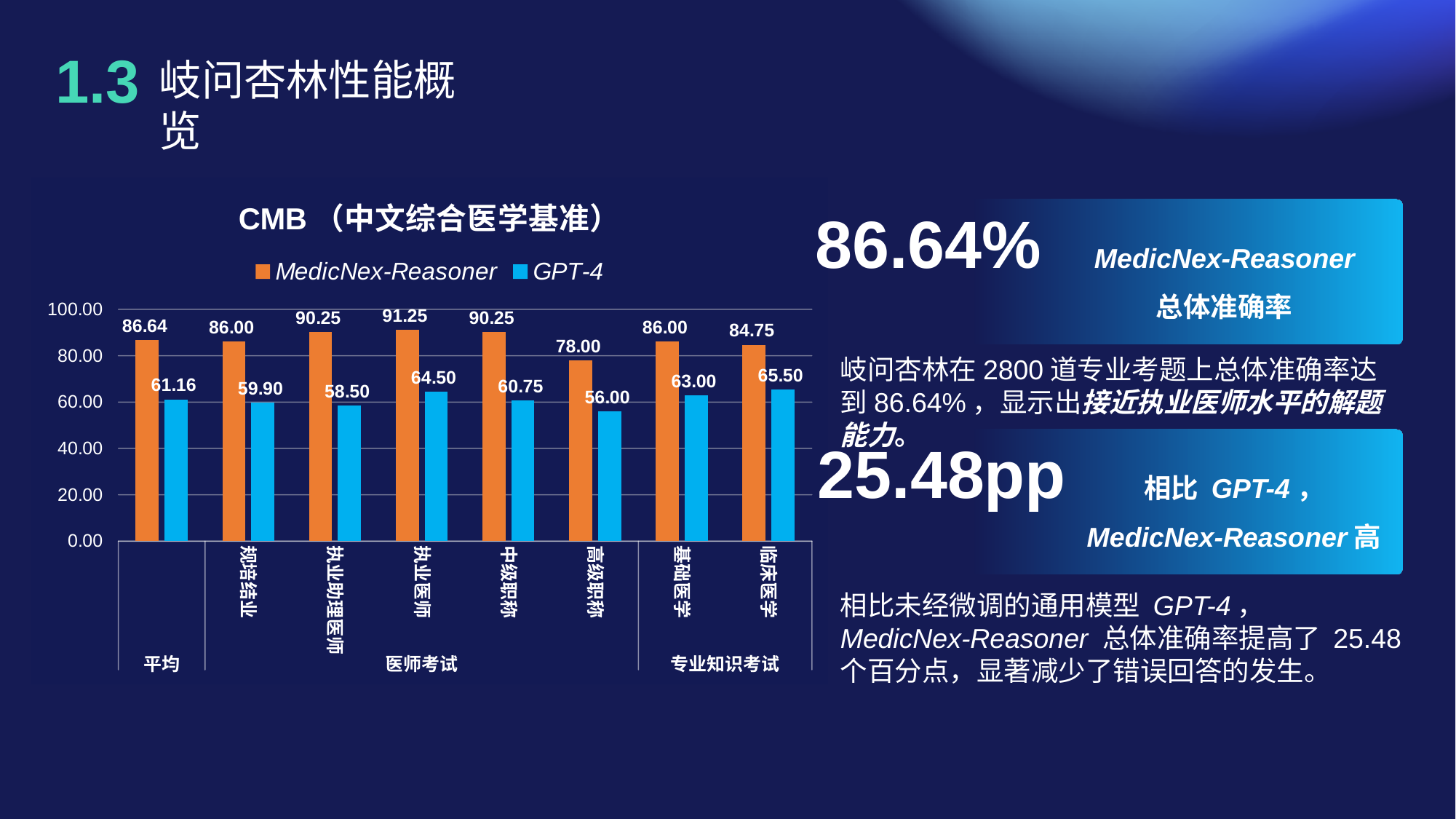

1.3
岐问杏林性能概览

### Chart: CMB（中文综合医学基准）

| Category | MedicNex-Reasoner | GPT-4 |
|---|---|---|
|  | 86.64 | 61.16 |
| 规培结业 | 86.0 | 59.9 |
| 执业助理医师 | 90.25 | 58.5 |
| 执业医师 | 91.25 | 64.5 |
| 中级职称 | 90.25 | 60.75 |
| 高级职称 | 78.0 | 56.0 |
| 基础医学 | 86.0 | 63.0 |
| 临床医学 | 84.75 | 65.5 |
86.64%

MedicNex-Reasoner
总体准确率
岐问杏林在2800道专业考题上总体准确率达到86.64%，显示出接近执业医师水平的解题能力。
25.48pp

相比 GPT-4，
MedicNex-Reasoner高
相比未经微调的通用模型 GPT-4，
MedicNex-Reasoner 总体准确率提高了 25.48 个百分点，显著减少了错误回答的发生。